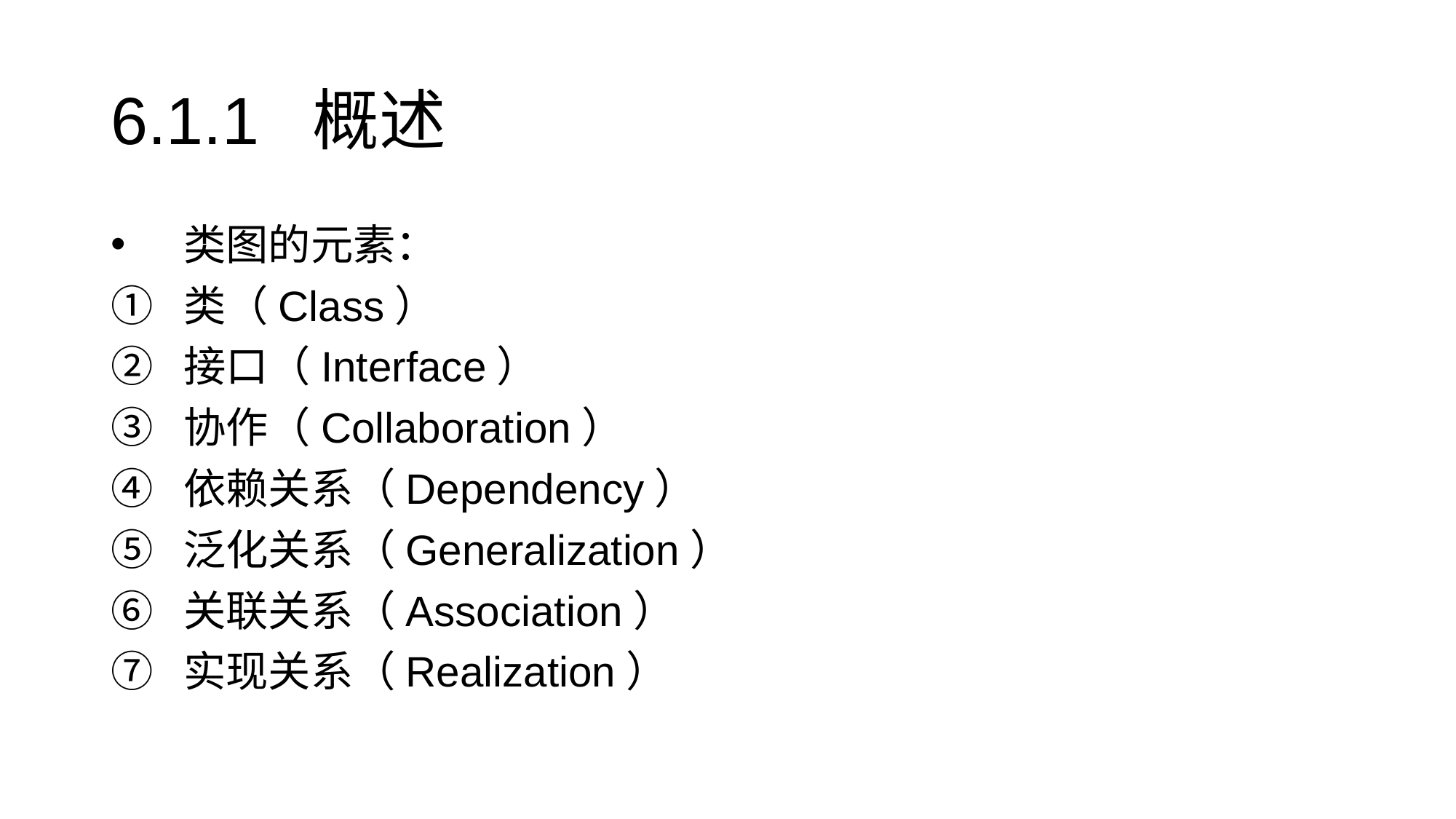

# 6.1.1  概述
类图的元素：
类（Class）
接口（Interface）
协作（Collaboration）
依赖关系（Dependency）
泛化关系（Generalization）
关联关系（Association）
实现关系（Realization）